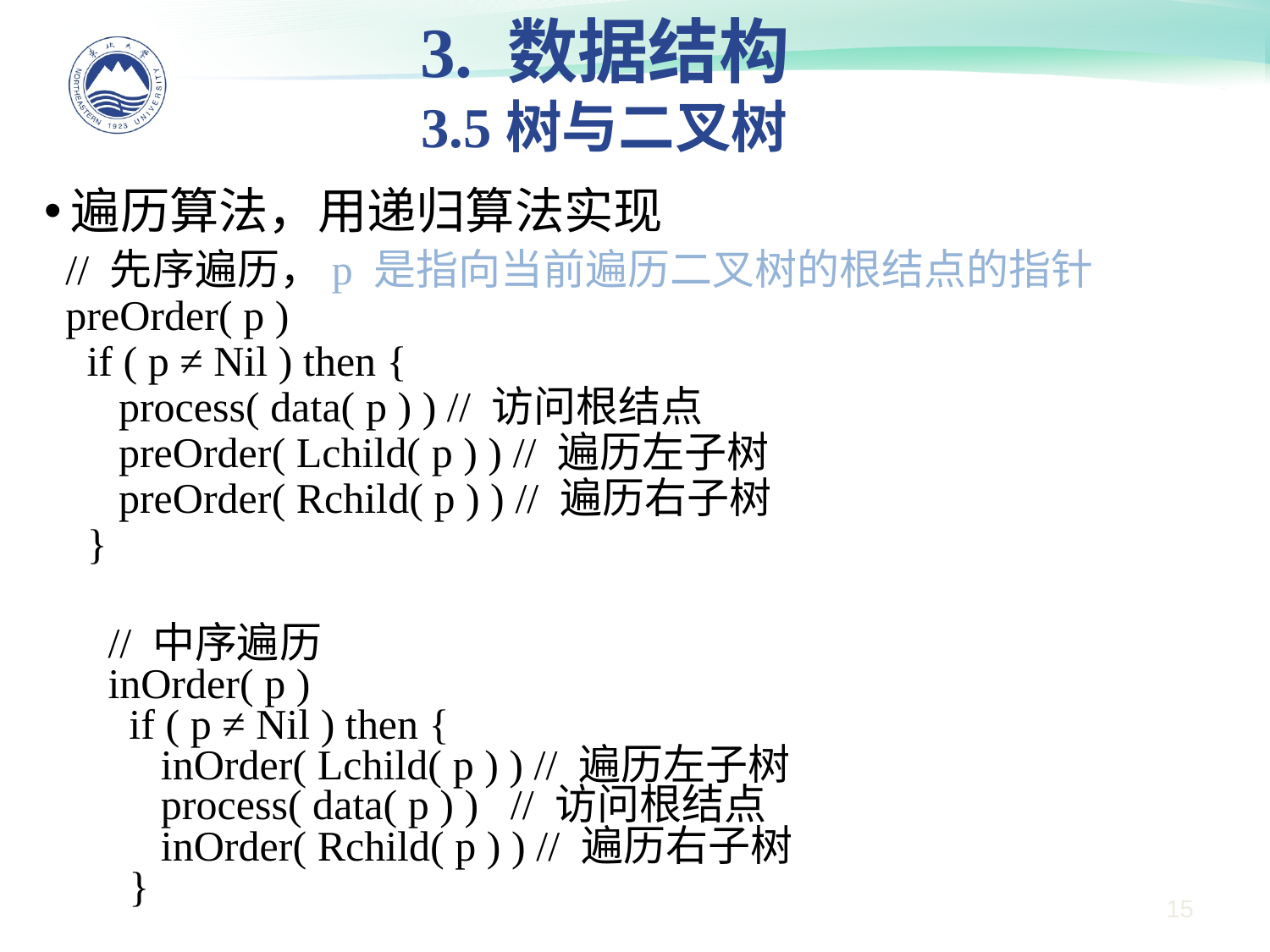

3. 数据结构
3.5树与二叉树
遍历算法，用递归算法实现
  // 先序遍历，p 是指向当前遍历二叉树的根结点的指针
  preOrder( p )
    if ( p ≠ Nil ) then {
       process( data( p ) ) // 访问根结点
       preOrder( Lchild( p ) ) // 遍历左子树
       preOrder( Rchild( p ) ) // 遍历右子树
    }

// 中序遍历
inOrder( p )
  if ( p ≠ Nil ) then {
     inOrder( Lchild( p ) ) // 遍历左子树
     process( data( p ) )   // 访问根结点
     inOrder( Rchild( p ) ) // 遍历右子树
  }

15